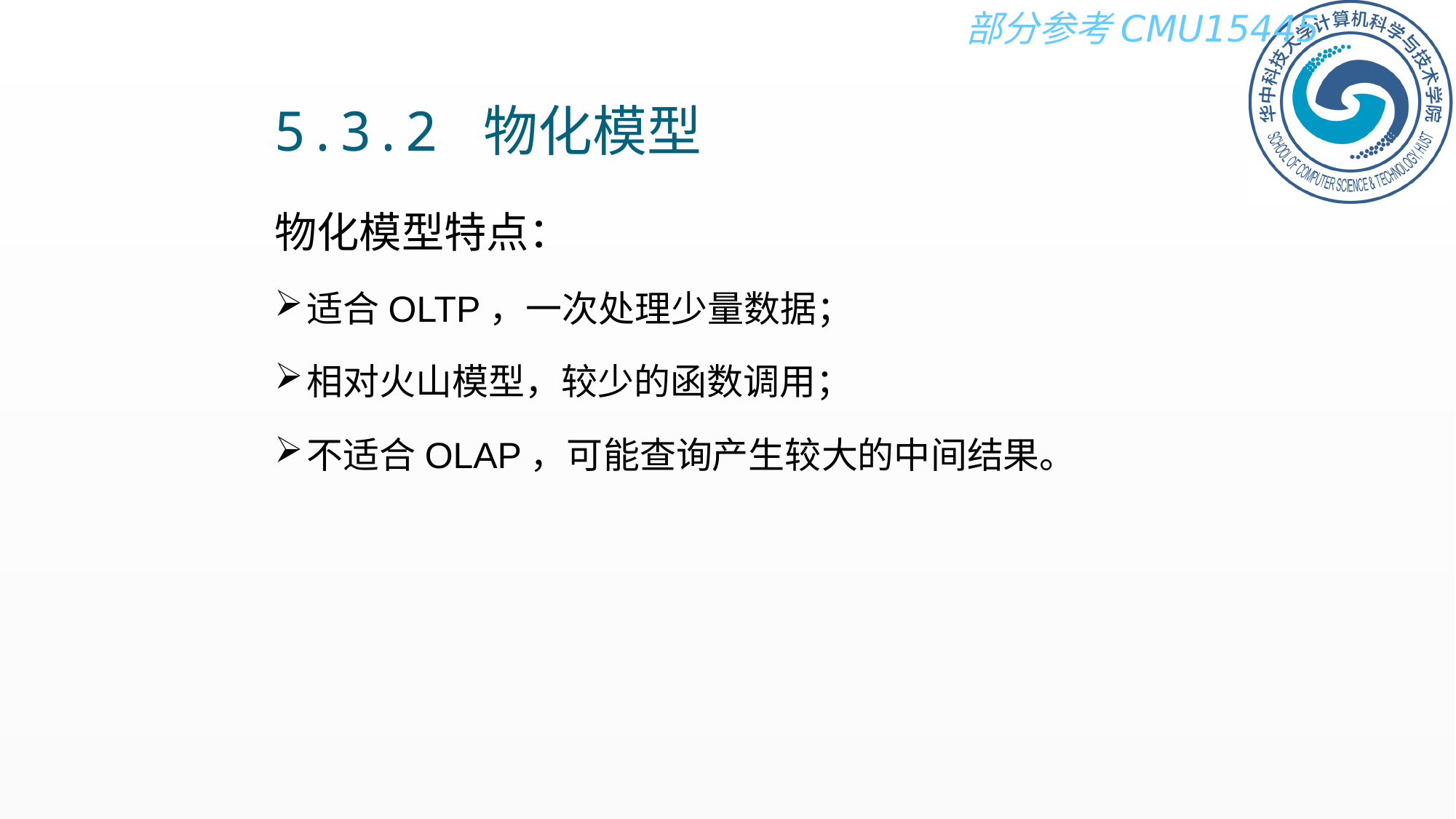

5.3.2 物化模型
物化模型特点：
适合OLTP，一次处理少量数据；
相对火山模型，较少的函数调用；
不适合OLAP，可能查询产生较大的中间结果。
149